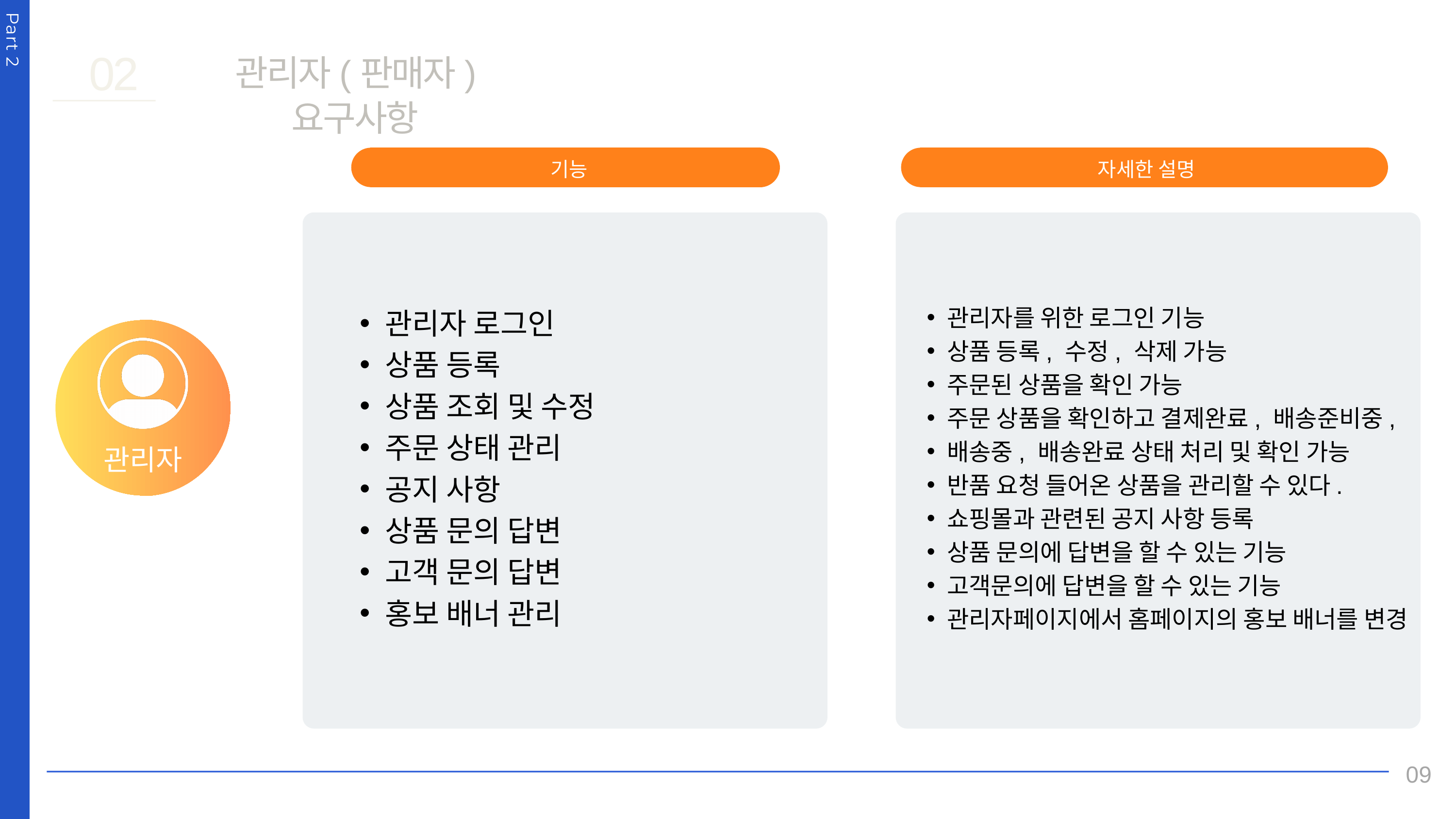

02
관리자(판매자) 요구사항

Part 2
기능
자세한 설명

관리자를 위한 로그인 기능
상품 등록, 수정, 삭제 가능
주문된 상품을 확인 가능
주문 상품을 확인하고 결제완료, 배송준비중,
배송중, 배송완료 상태 처리 및 확인 가능
반품 요청 들어온 상품을 관리할 수 있다.
쇼핑몰과 관련된 공지 사항 등록
상품 문의에 답변을 할 수 있는 기능
고객문의에 답변을 할 수 있는 기능
관리자페이지에서 홈페이지의 홍보 배너를 변경

관리자 로그인
상품 등록
상품 조회 및 수정
주문 상태 관리
공지 사항
상품 문의 답변
고객 문의 답변
홍보 배너 관리

관리자
09